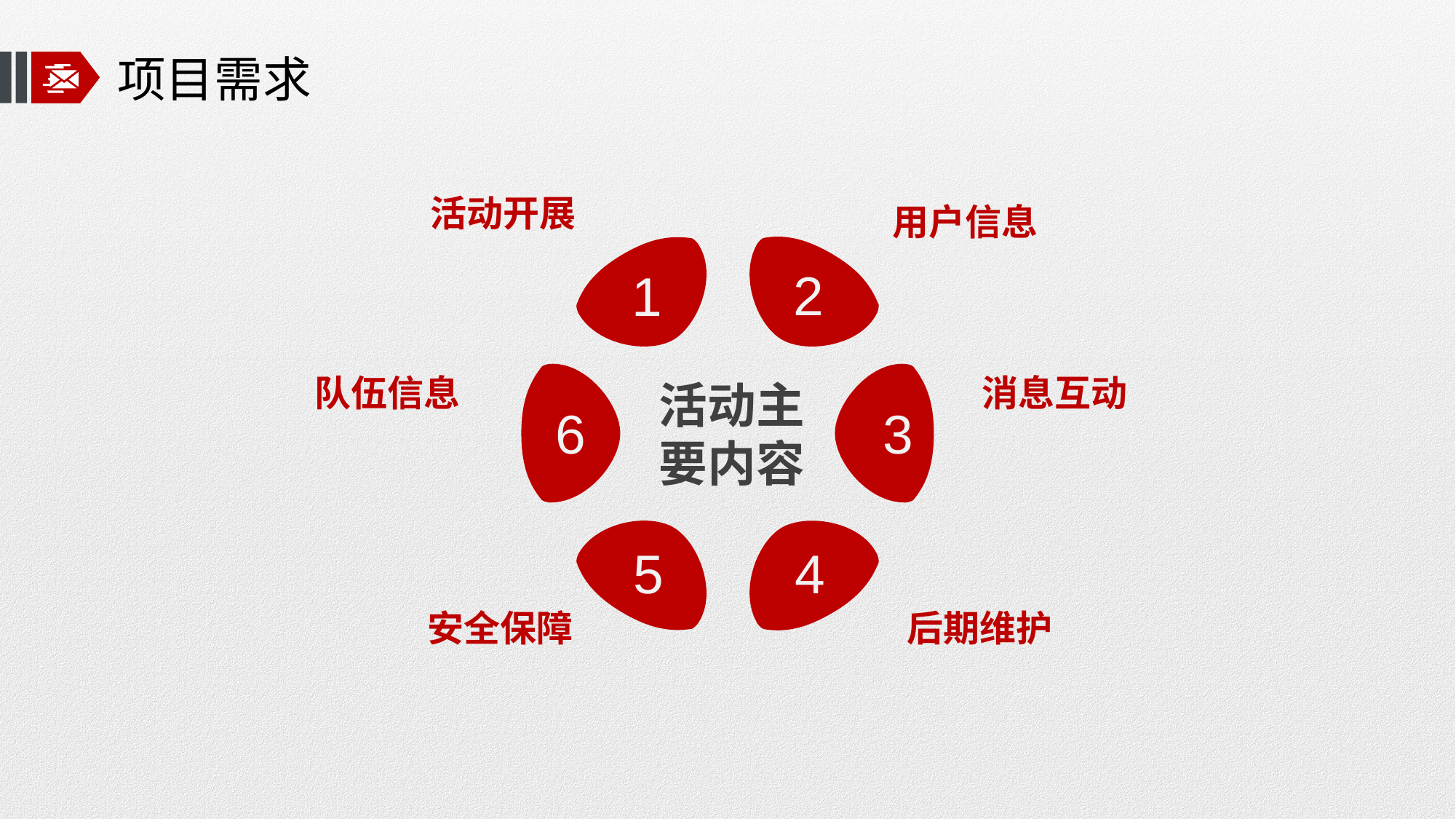

# 项目需求

活动开展
用户信息

2

1

6

3
消息互动
      队伍信息
活动主要内容

5

4
安全保障
后期维护